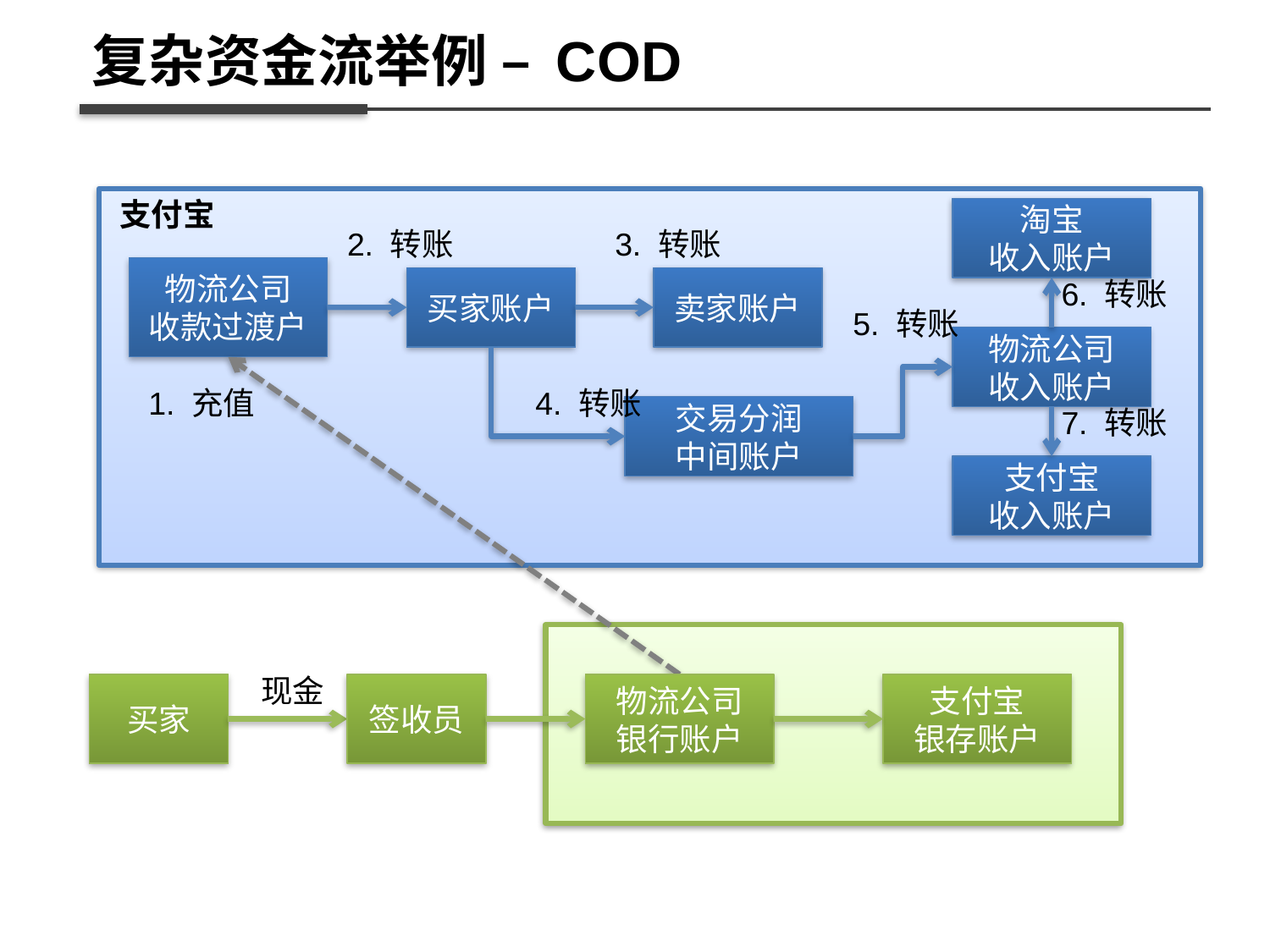

复杂资金流举例 – COD

支付宝
淘宝
收入账户
2. 转账
3. 转账
物流公司
收款过渡户
买家账户
卖家账户
6. 转账
5. 转账
物流公司
收入账户
1. 充值
4. 转账
交易分润
中间账户
7. 转账
支付宝
收入账户

现金
买家
签收员
物流公司
银行账户
支付宝
银存账户